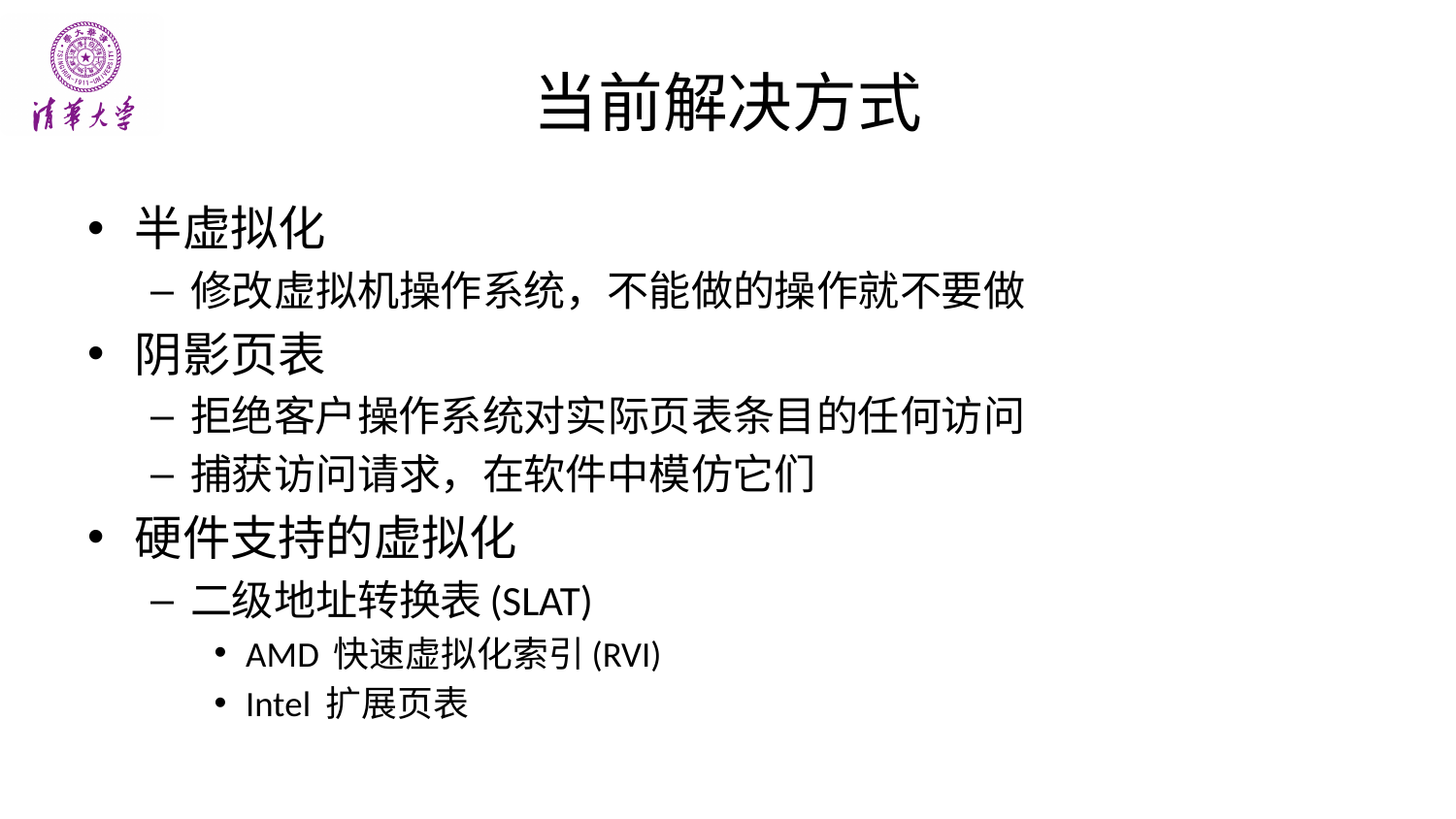

# 当前解决方式
半虚拟化
修改虚拟机操作系统，不能做的操作就不要做
阴影页表
拒绝客户操作系统对实际页表条目的任何访问
捕获访问请求，在软件中模仿它们
硬件支持的虚拟化
二级地址转换表(SLAT)
AMD 快速虚拟化索引(RVI)
Intel 扩展页表